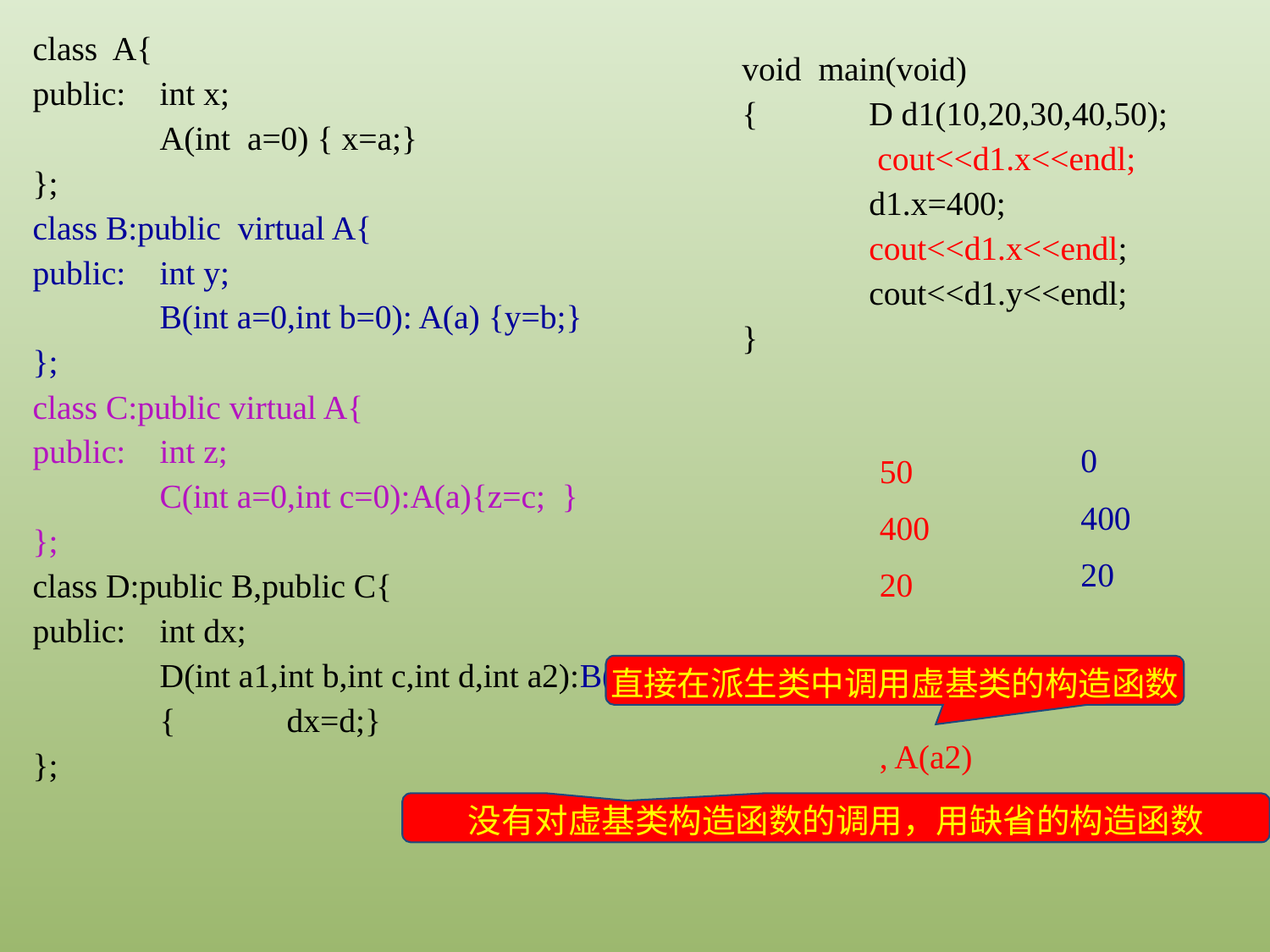

class  A{
public:	int x;
	A(int  a=0) { x=a;}
};
class B:public  virtual A{
public:	int y;
	B(int a=0,int b=0): A(a) {y=b;}
};
class C:public virtual A{
public:	int z;
	C(int a=0,int c=0):A(a){z=c;  }
};
class D:public B,public C{
public:	int dx;
	D(int a1,int b,int c,int d,int a2):B(a1,b),C(a2,c)
	{	dx=d;}
};
void  main(void)
{	D d1(10,20,30,40,50);
	 cout<<d1.x<<endl;
	d1.x=400;
	cout<<d1.x<<endl;
	cout<<d1.y<<endl;
}
0
400
20
50
400
20
直接在派生类中调用虚基类的构造函数
, A(a2)
没有对虚基类构造函数的调用，用缺省的构造函数
761